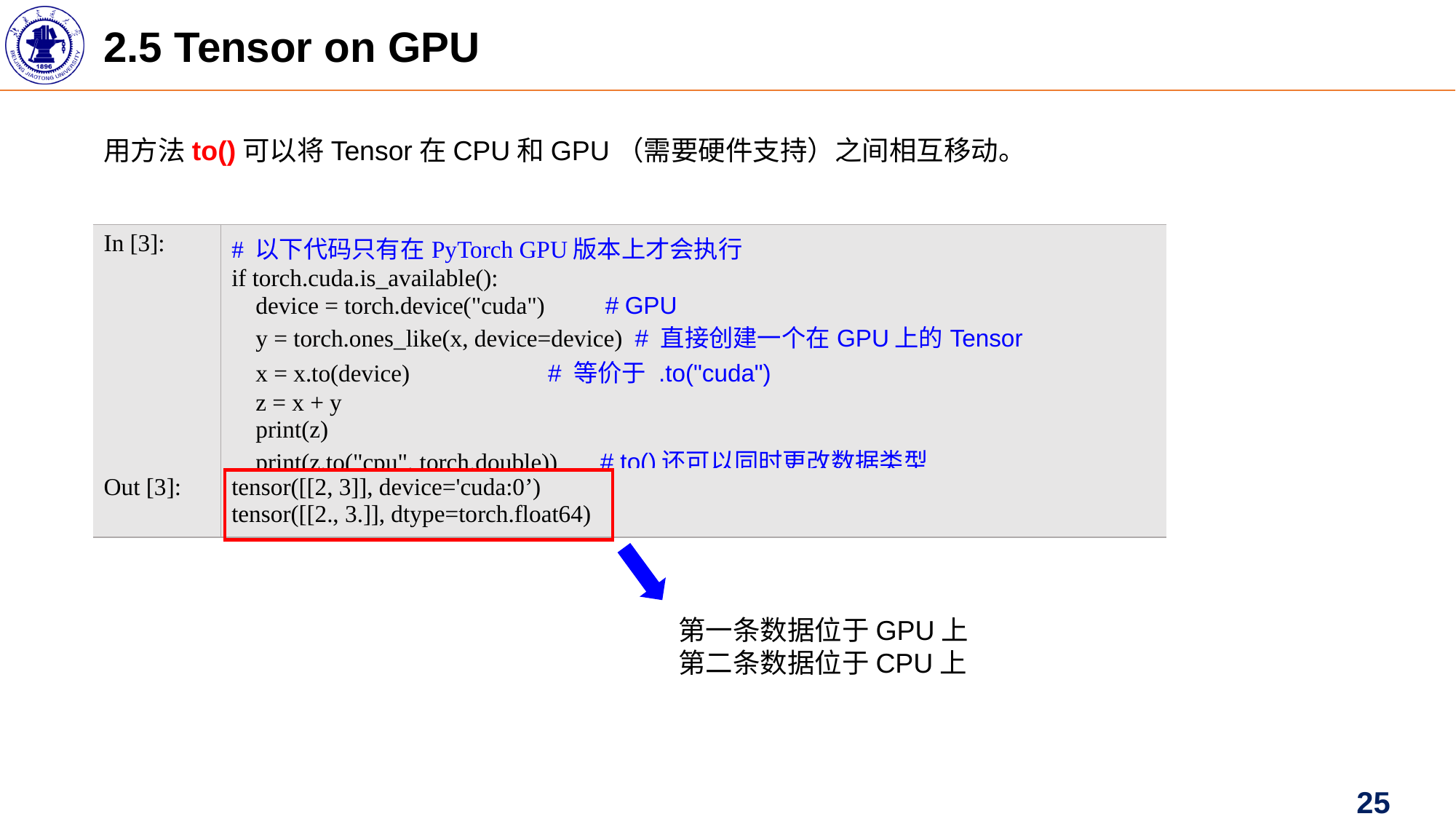

2.5 Tensor on GPU
用方法to()可以将Tensor在CPU和GPU（需要硬件支持）之间相互移动。
| In [3]: | # 以下代码只有在PyTorch GPU版本上才会执行 if torch.cuda.is\_available(): device = torch.device("cuda") # GPU y = torch.ones\_like(x, device=device) # 直接创建一个在GPU上的Tensor x = x.to(device) # 等价于 .to("cuda") z = x + y print(z) print(z.to("cpu", torch.double)) # to()还可以同时更改数据类型 |
| --- | --- |
| Out [3]: | tensor([[2, 3]], device='cuda:0’) tensor([[2., 3.]], dtype=torch.float64) |

第一条数据位于GPU上
第二条数据位于CPU上